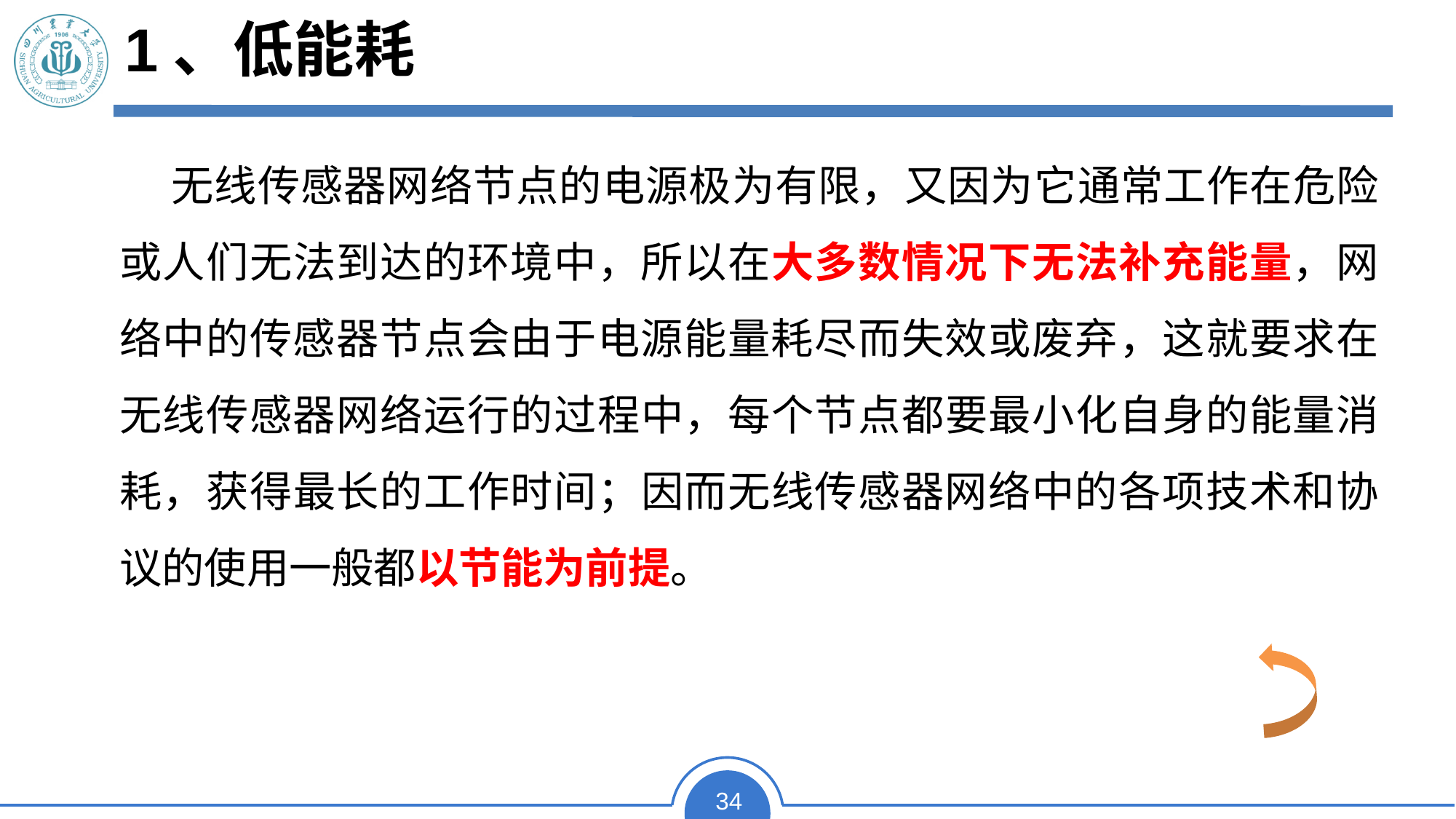

# 1、低能耗
    无线传感器网络节点的电源极为有限，又因为它通常工作在危险或人们无法到达的环境中，所以在大多数情况下无法补充能量，网络中的传感器节点会由于电源能量耗尽而失效或废弃，这就要求在无线传感器网络运行的过程中，每个节点都要最小化自身的能量消耗，获得最长的工作时间；因而无线传感器网络中的各项技术和协议的使用一般都以节能为前提。